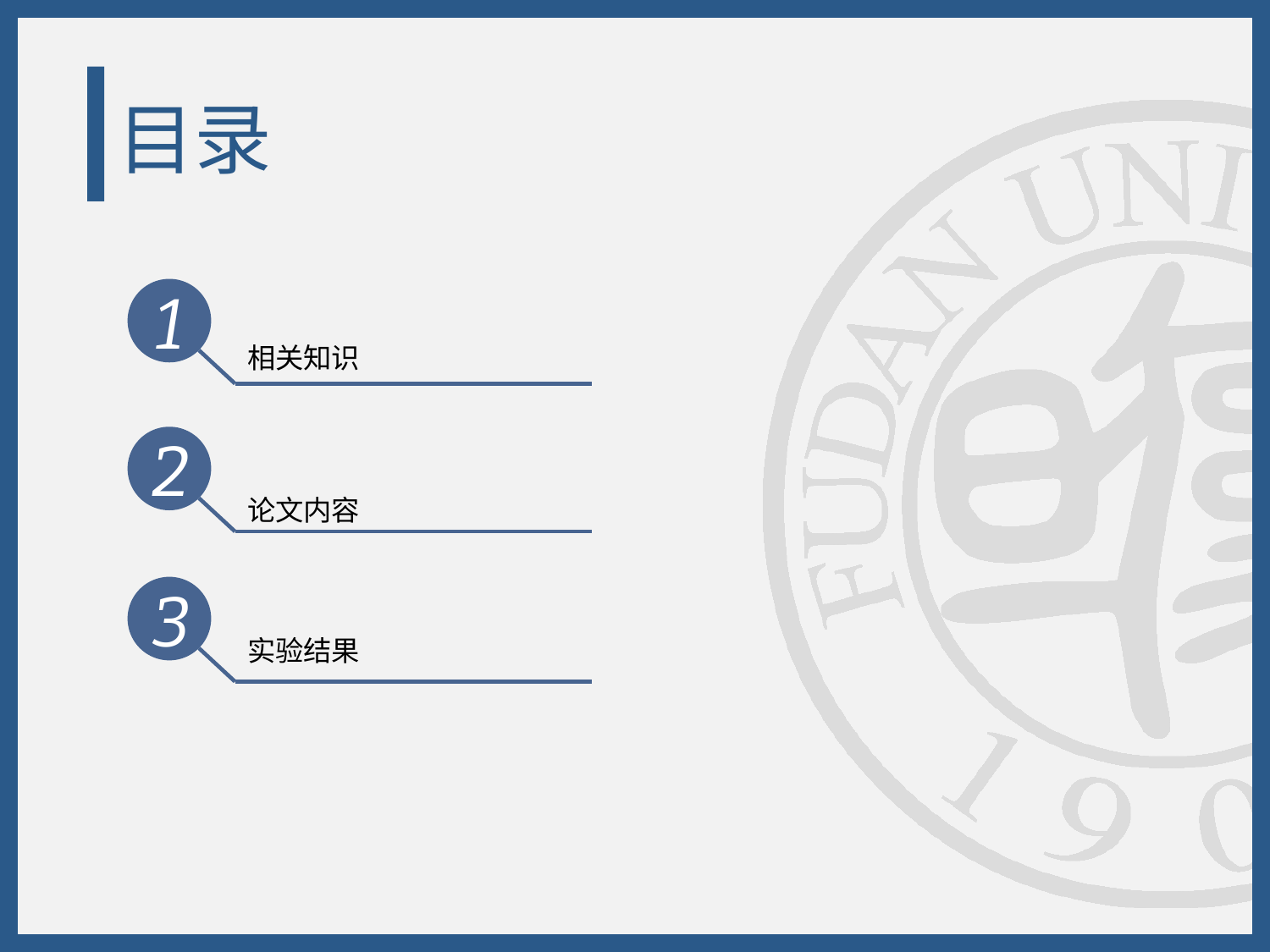

# 目录
1
相关知识
2
论文内容
3
实验结果